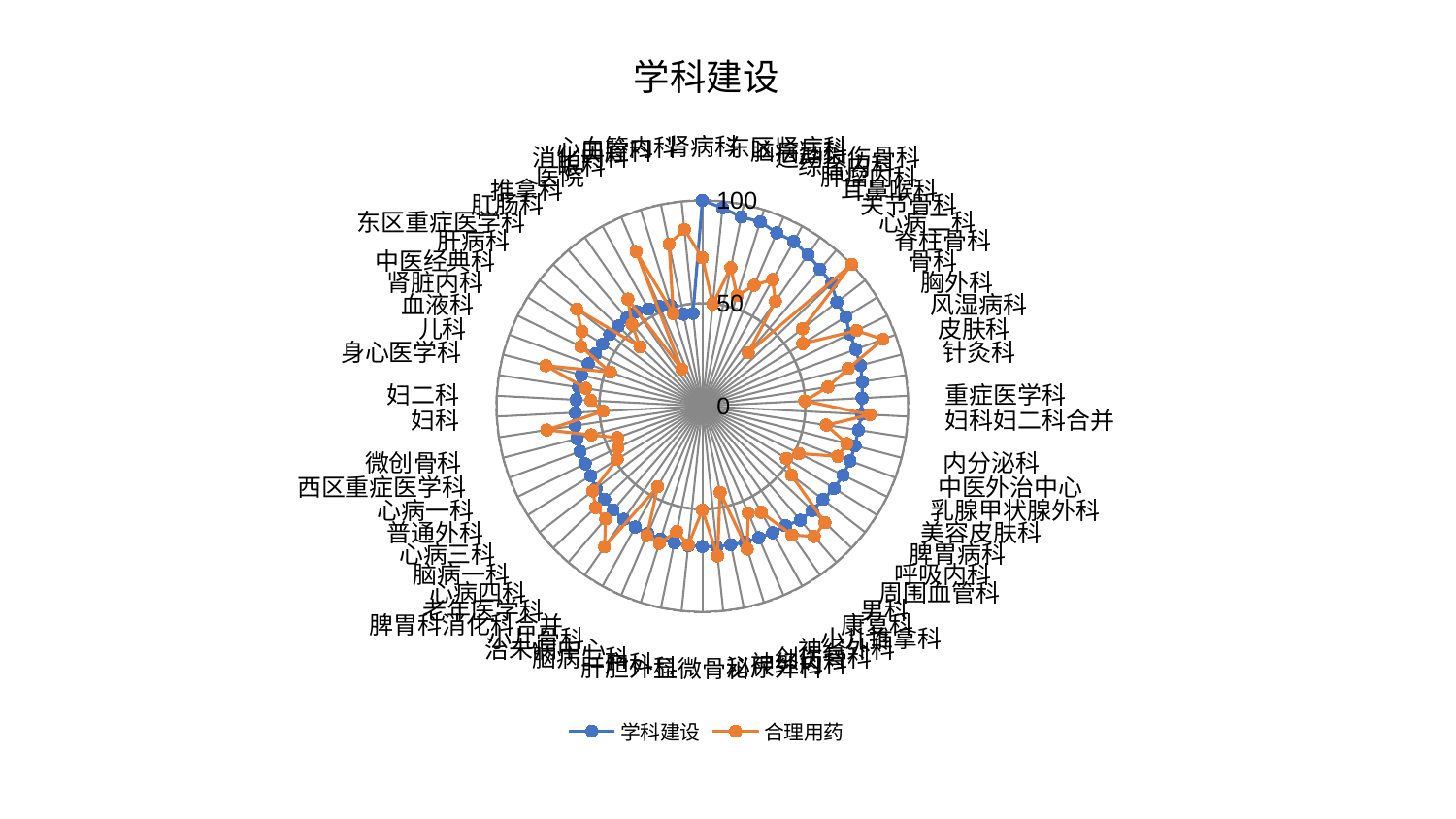

### Chart: 学科建设

| Category | 学科建设 | 合理用药 |
|---|---|---|
| 肾病科 | 100.0 | 72.0793859919874 |
| 东区肾病科 | 96.85860624539184 | 49.918664524462905 |
| 脑病三科 | 93.8893957821522 | 68.73209546572186 |
| 运动损伤骨科 | 93.84416182872948 | 56.33762751786892 |
| 综合内科 | 91.63290281785682 | 63.97965441267774 |
| 肿瘤内科 | 91.5093284344847 | 70.37099756886428 |
| 耳鼻喉科 | 89.76315062628541 | 62.13339274576541 |
| 关节骨科 | 87.70627095984399 | 34.236327905385835 |
| 心病二科 | 86.65243352750646 | 100.0 |
| 脊柱骨科 | 82.61963184670111 | 61.53942112661423 |
| 骨科 | 82.07437946750092 | 57.478434843174284 |
| 胸外科 | 79.72480595693118 | 83.39445335795452 |
| 风湿病科 | 79.42609093064019 | 93.53818853037417 |
| 皮肤科 | 79.26821903645316 | 73.18370016343876 |
| 针灸科 | 78.62694731556567 | 61.67286146442394 |
| 重症医学科 | 77.64429160798133 | 49.799128769173166 |
| 妇科妇二科合并 | 77.3702080405598 | 81.49957516874146 |
| 内分泌科 | 76.6823035635177 | 60.89119727820544 |
| 中医外治中心 | 76.57862940862998 | 72.46948234292904 |
| 乳腺甲状腺外科 | 76.49817234708702 | 70.09644188079943 |
| 美容皮肤科 | 76.17575716746923 | 52.2371475318418 |
| 脾胃病科 | 75.4760438055059 | 48.06276042119566 |
| 呼吸内科 | 74.04593433497494 | 54.70418394253265 |
| 周围血管科 | 73.60898790296378 | 82.1243323536282 |
| 男科 | 73.02703682953268 | 83.41273241893731 |
| 康复科 | 70.70131106674101 | 76.23713055160565 |
| 小儿推拿科 | 70.31433175554034 | 58.95578729521334 |
| 神经外科 | 69.55177401873367 | 56.48768211138221 |
| 创伤骨科 | 69.33080647312883 | 72.73617565320754 |
| 神经内科 | 68.68424552554288 | 42.744125218755606 |
| 泌尿外科 | 68.65559317111087 | 73.15766096273913 |
| 显微骨科 | 68.14479868972332 | 50.483134731749324 |
| 肝胆外科 | 68.09551857735364 | 67.72336249259514 |
| 产科 | 67.75005581801253 | 62.16233583205823 |
| 脑病二科 | 67.64933238618788 | 69.78996334290954 |
| 治未病中心 | 67.36015094945543 | 68.37849127025083 |
| 小儿骨科 | 67.14024085849859 | 44.68053101135186 |
| 脾胃科消化科合并 | 66.9837727845921 | 83.24247478764082 |
| 老年医学科 | 66.52263665707149 | 72.12645992867417 |
| 心病四科 | 65.57568870379559 | 71.56044919307904 |
| 脑病一科 | 65.32363982861447 | 67.31898980718057 |
| 心病三科 | 63.875488048969174 | 48.75514245260421 |
| 普通外科 | 63.428647424115795 | 45.70123081320136 |
| 心病一科 | 63.34136109022878 | 44.00647207478053 |
| 西区重症医学科 | 62.96129608699044 | 55.78513883751342 |
| 微创骨科 | 62.494833144272775 | 76.45522595158026 |
| 妇科 | 61.75353989348231 | 48.246497235987086 |
| 妇二科 | 61.43438310695822 | 54.23902626437738 |
| 身心医学科 | 60.85298085564142 | 57.42423981627283 |
| 儿科 | 60.684002987536076 | 78.58384318543494 |
| 血液科 | 59.15767843245242 | 47.67595919623017 |
| 肾脏内科 | 57.74493569923477 | 65.7352084097145 |
| 中医经典科 | 57.09129019383397 | 68.92213853477615 |
| 肝病科 | 56.93490057122049 | 77.18010188030875 |
| 东区重症医学科 | 56.488530855935714 | 41.881396877625896 |
| 肛肠科 | 56.4730212461353 | 52.482809704256724 |
| 推拿科 | 56.0143584968443 | 63.39870367437566 |
| 医院 | 54.05932931801707 | 20.50322879598319 |
| 眼科 | 52.66342943070468 | 81.74261995596814 |
| 消化内科 | 51.21809879980146 | 47.15980607508671 |
| 口腔科 | 45.66915413979657 | 80.45842009575651 |
| 心血管内科 | 45.284243792529196 | 86.26295643809767 |
14